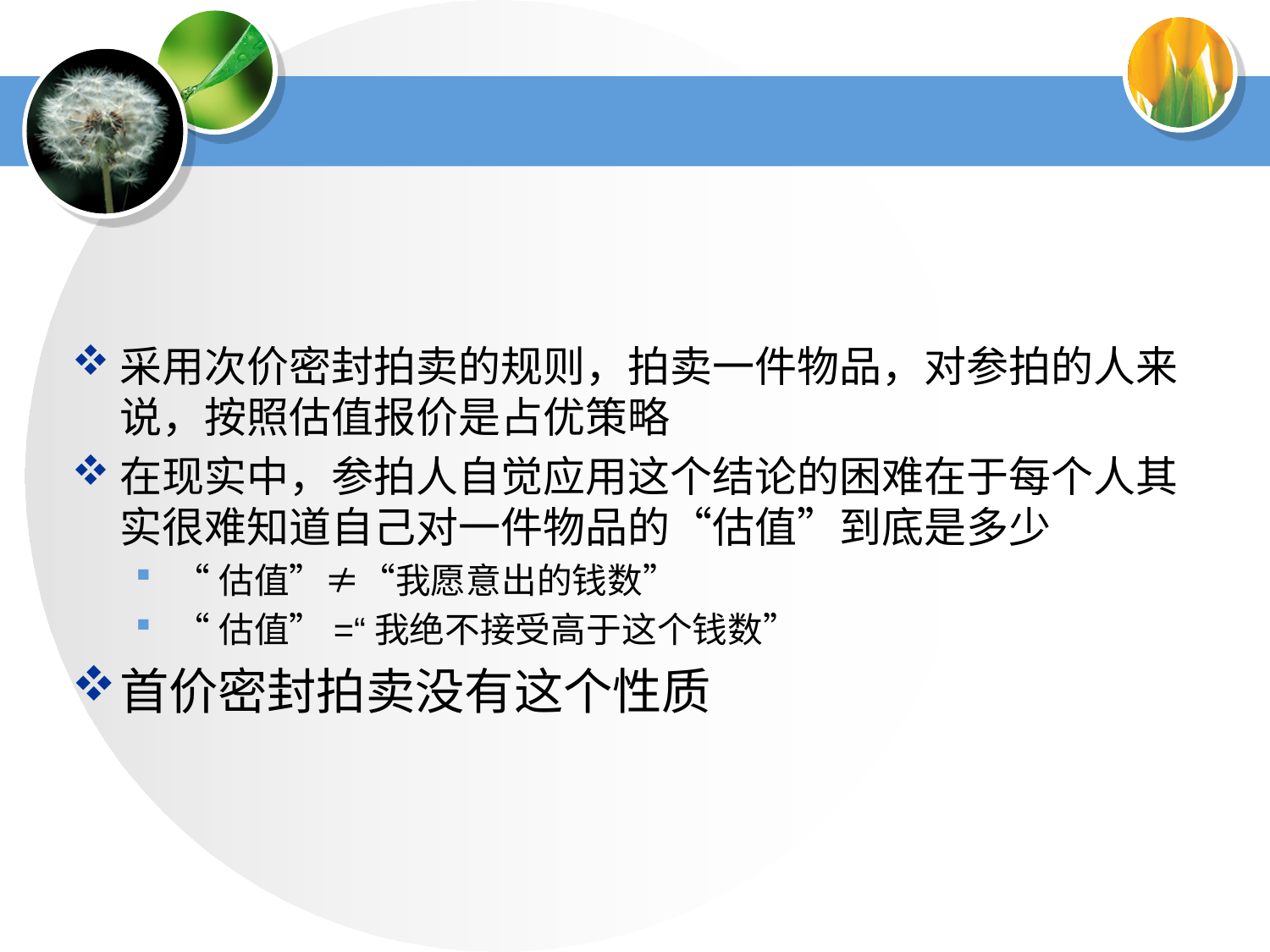

#
采用次价密封拍卖的规则，拍卖一件物品，对参拍的人来说，按照估值报价是占优策略
在现实中，参拍人自觉应用这个结论的困难在于每个人其实很难知道自己对一件物品的“估值”到底是多少
“估值”≠“我愿意出的钱数”
“估值”=“我绝不接受高于这个钱数”
首价密封拍卖没有这个性质